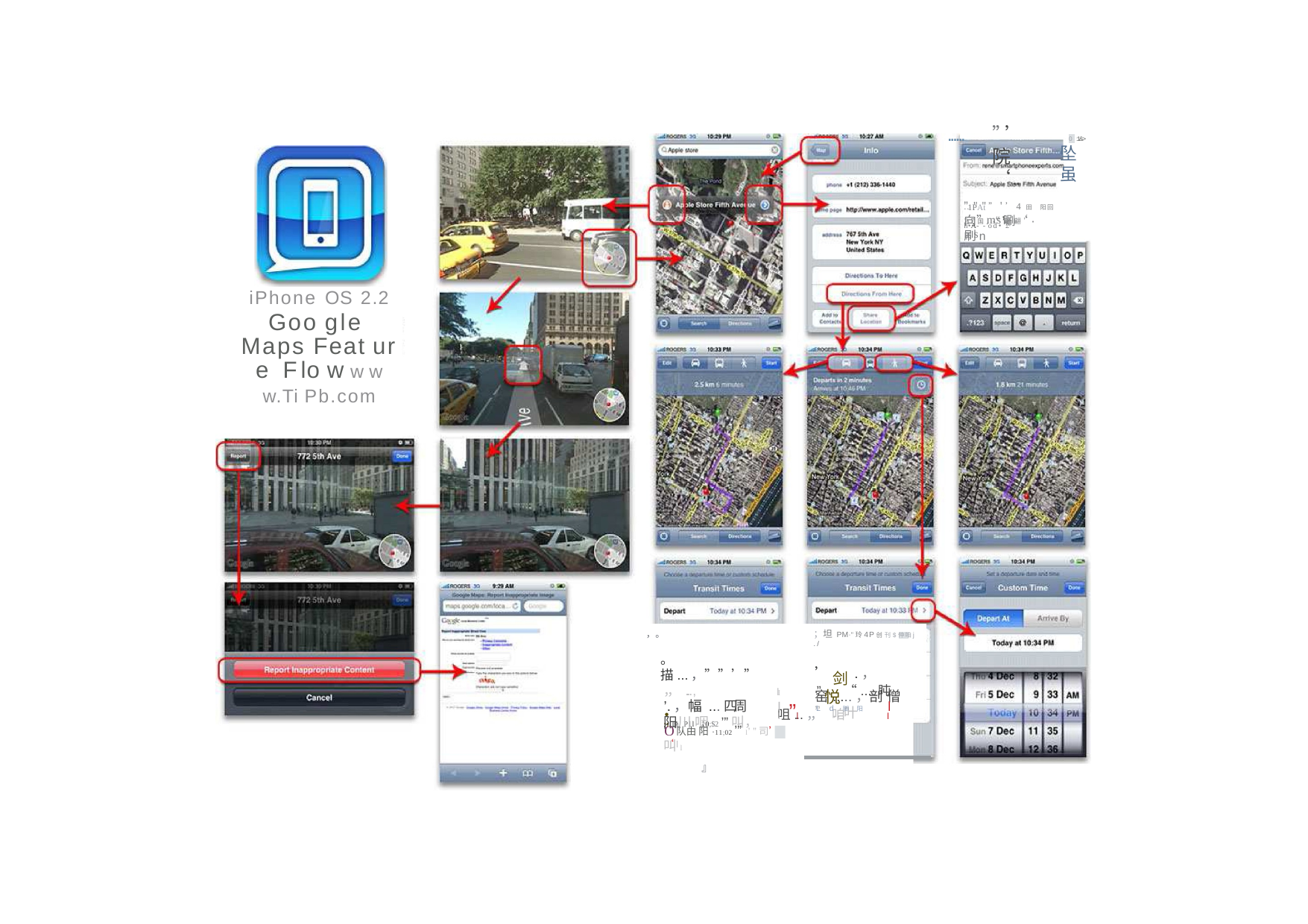

......
” ’院 ‘..

0 :1&>
坠虽

”1PAt向”·“唰‘·刷n
..＂＂”＇’4田 阳回h•A--'od•’2
27国ms翩翩’田s
iPhone OS 2.2
Goo gle  Maps Feat ur e  Flo w w w w.Ti Pb.com
，。
；坦 PM·”玲4P创 刊$仲咱j      ./
’剑.，窑.....，剖 僧 ”...叶

。描...，””’” ，， ......,
”a崎Pll· 10;$2 ’”叫，叫l
I	”悦 “....盹咀...，，  咱
l
’.，幅 ...四周阳川 咽
I  ”l
I	Ld   脚阳	l
•O
I
’队由阳·11;02 ’” l’ ”司’‘l
』